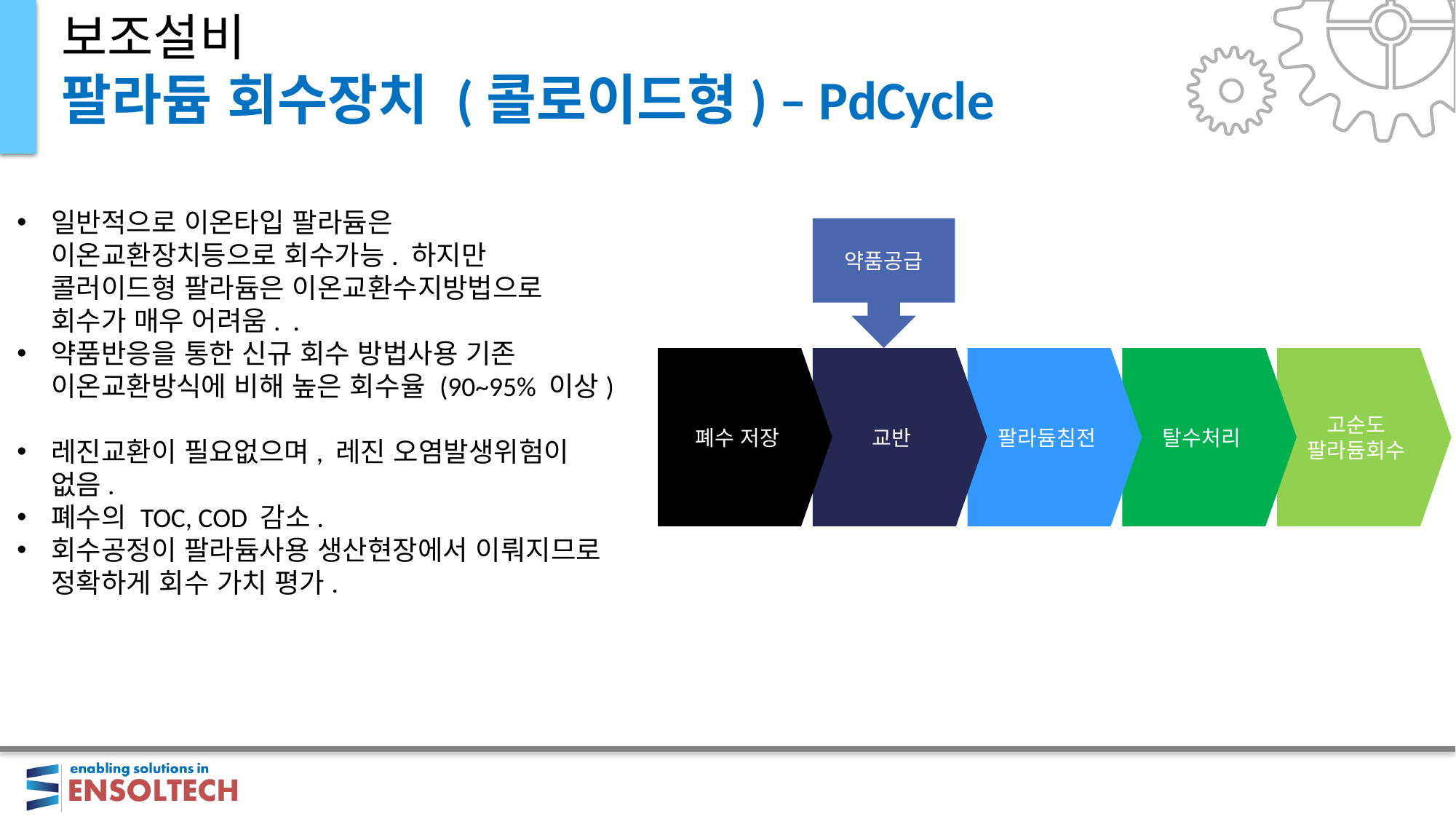

보조설비
팔라듐 회수장치 (콜로이드형) – PdCycle
일반적으로 이온타입 팔라듐은 이온교환장치등으로 회수가능. 하지만 콜러이드형 팔라듐은 이온교환수지방법으로 회수가 매우 어려움.  .
약품반응을 통한 신규 회수 방법사용 기존 이온교환방식에 비해 높은 회수율 (90~95% 이상)
레진교환이 필요없으며, 레진 오염발생위험이 없음.
폐수의 TOC, COD 감소.
회수공정이 팔라듐사용 생산현장에서 이뤄지므로 정확하게 회수 가치 평가.
약품공급
폐수 저장
교반
팔라듐침전
탈수처리
고순도 팔라듐회수